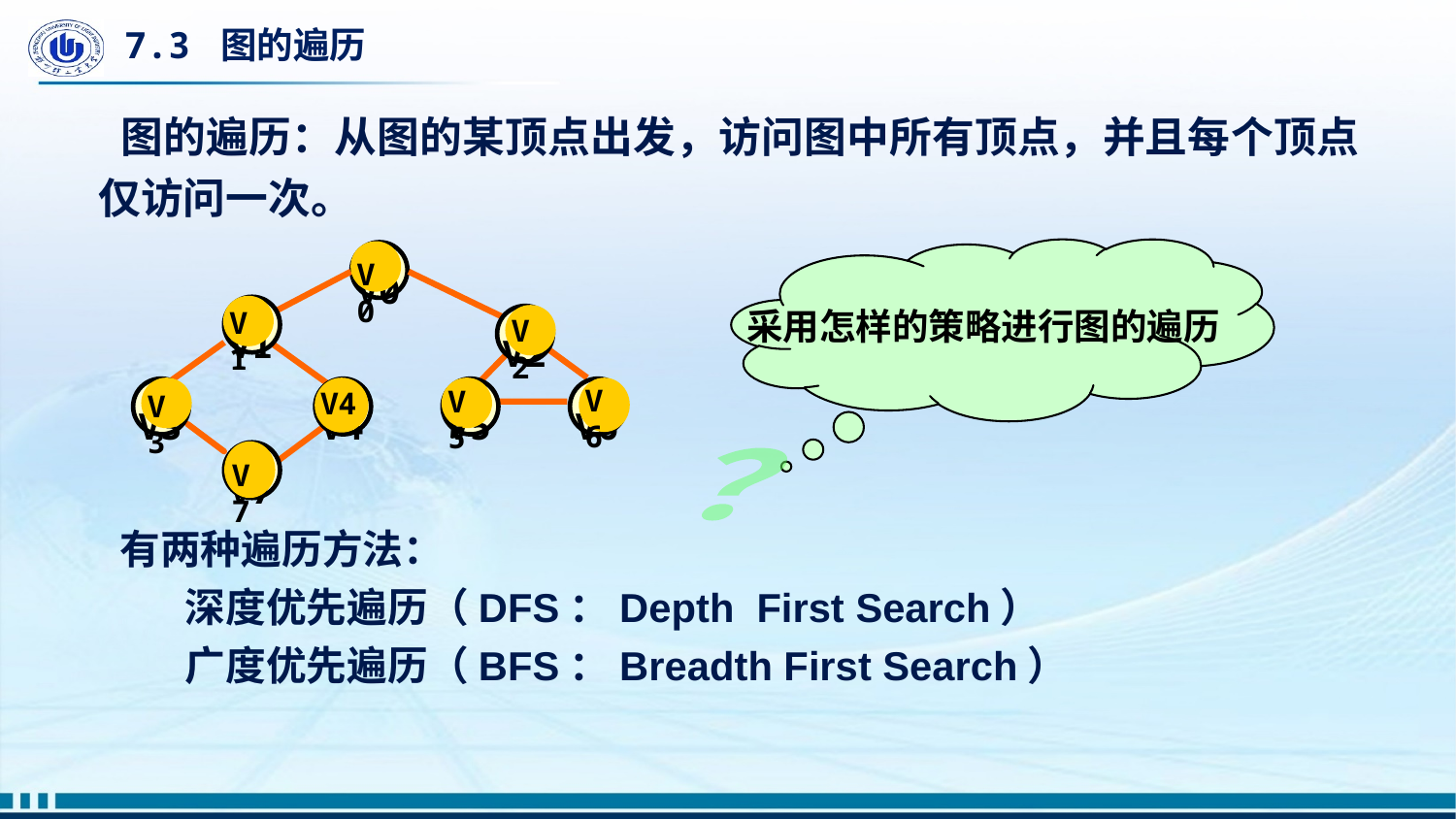

# 7.3 图的遍历
 图的遍历：从图的某顶点出发，访问图中所有顶点，并且每个顶点仅访问一次。

有两种遍历方法：
      深度优先遍历（DFS：Depth  First Search）
      广度优先遍历（BFS：Breadth First Search）
 V0

 V0

 V2

 V1

V1

 V2

 V6

 V5

 V4

 V3

 V3

 V4

 V5

 V6

 V7

 V7

采用怎样的策略进行图的遍历
？